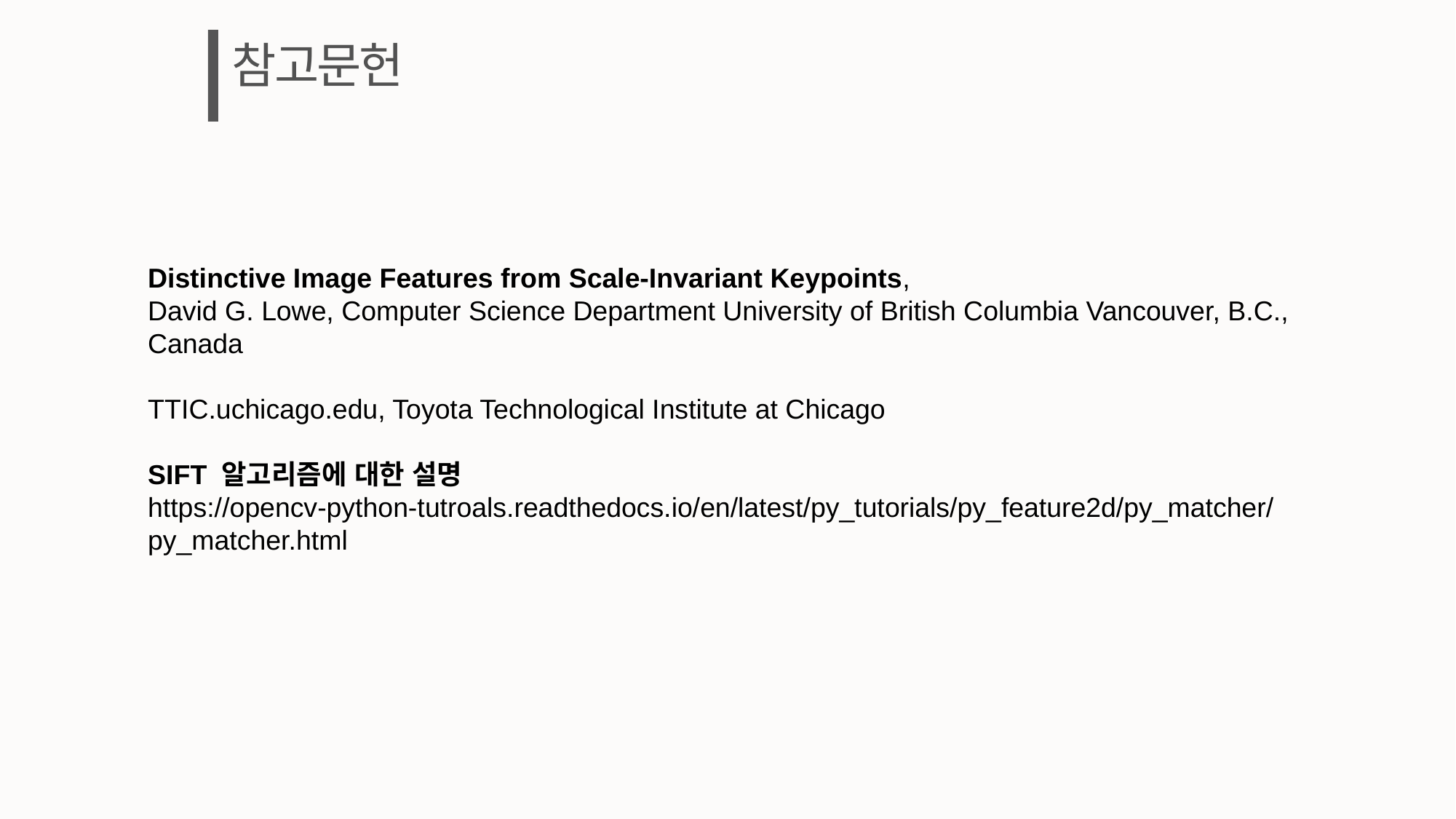

참고문헌
Distinctive Image Features from Scale-Invariant Keypoints,
David G. Lowe, Computer Science Department University of British Columbia Vancouver, B.C., Canada

TTIC.uchicago.edu, Toyota Technological Institute at Chicago

SIFT 알고리즘에 대한 설명
https://opencv-python-tutroals.readthedocs.io/en/latest/py_tutorials/py_feature2d/py_matcher/py_matcher.html